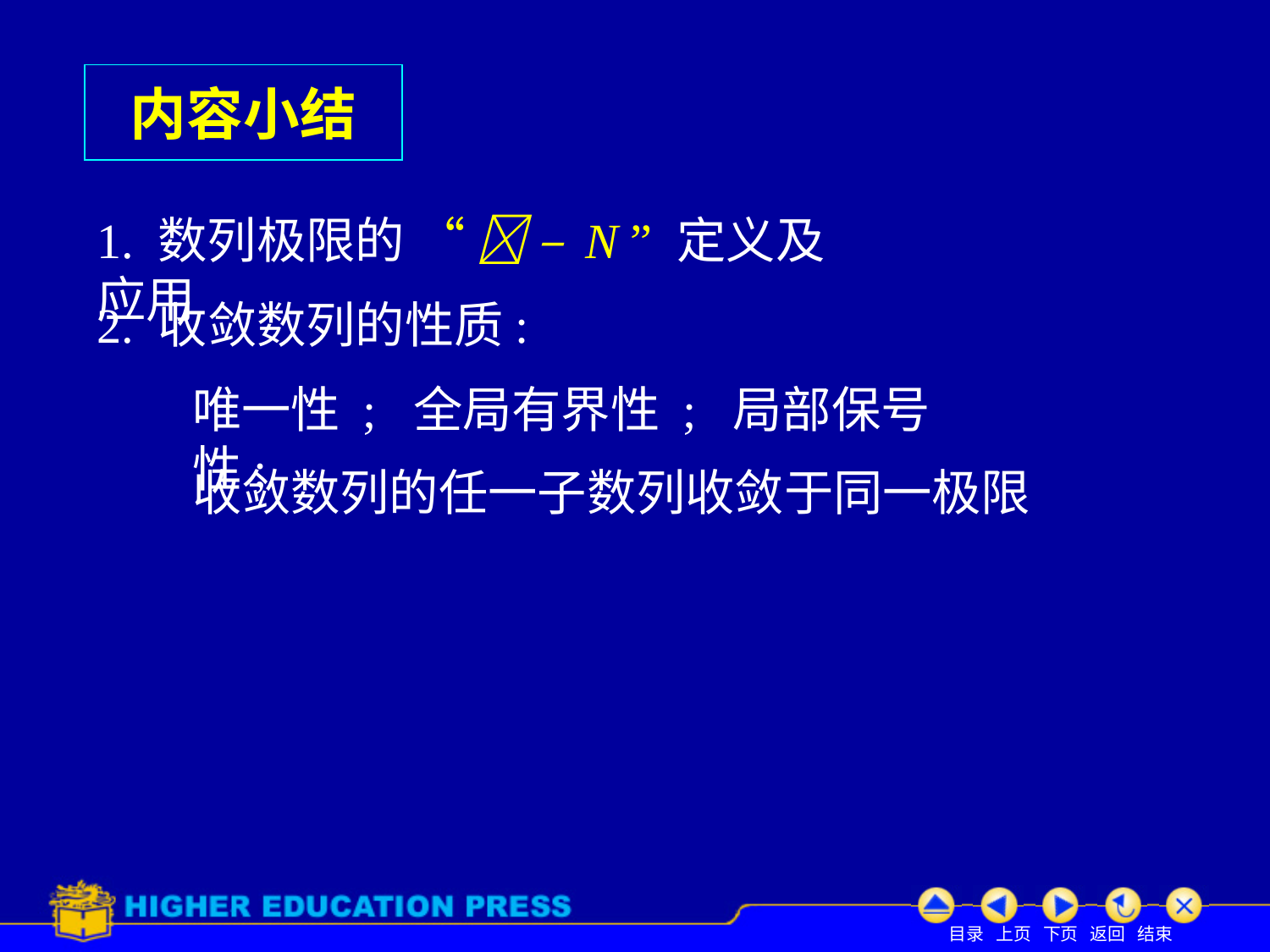

# 内容小结
1. 数列极限的 “ ε – N ” 定义及应用
2. 收敛数列的性质:
唯一性 ;  全局有界性 ;  局部保号性;
收敛数列的任一子数列收敛于同一极限